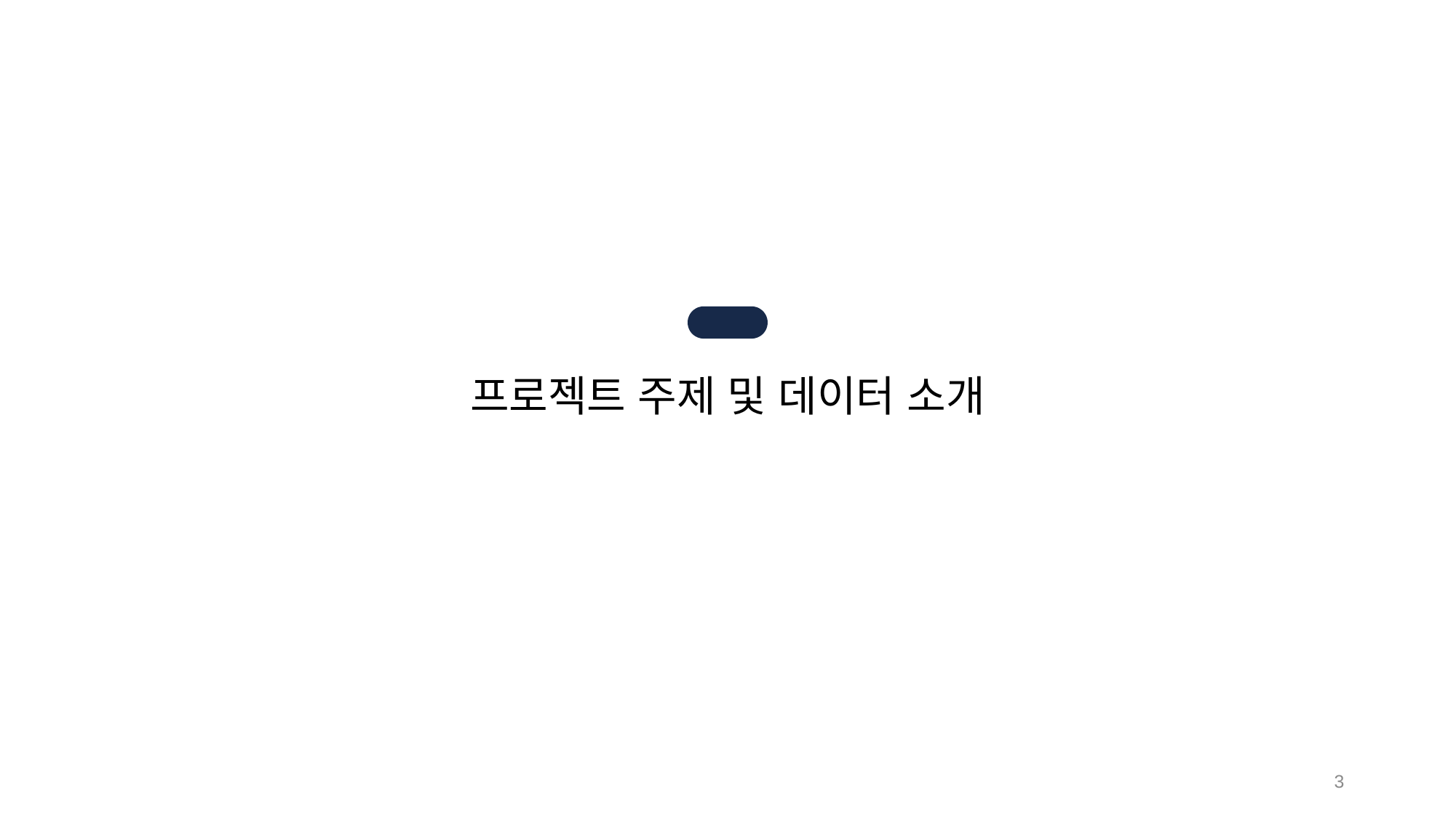

1
프로젝트 주제 및 데이터 소개
3